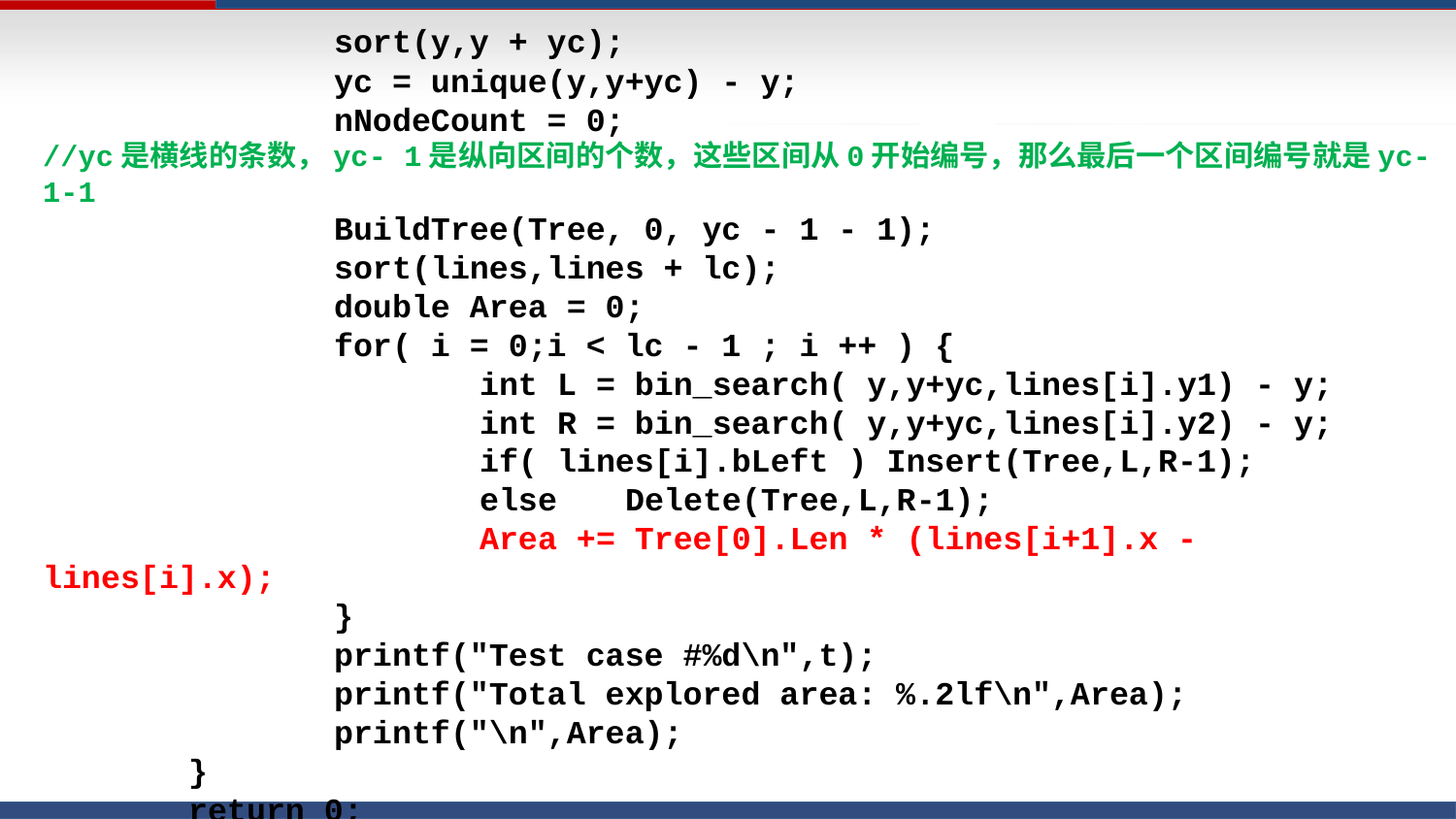

sort(y,y + yc);
		yc = unique(y,y+yc) - y;
		nNodeCount = 0;
//yc是横线的条数，yc- 1是纵向区间的个数，这些区间从0开始编号，那么最后一个区间编号就是yc-1-1
		BuildTree(Tree, 0, yc - 1 - 1);
		sort(lines,lines + lc);
		double Area = 0;
		for( i = 0;i < lc - 1 ; i ++ ) {
			int L = bin_search( y,y+yc,lines[i].y1) - y;
			int R = bin_search( y,y+yc,lines[i].y2) - y;
			if( lines[i].bLeft ) Insert(Tree,L,R-1);
			else	Delete(Tree,L,R-1);
			Area += Tree[0].Len * (lines[i+1].x - lines[i].x);
		}
		printf("Test case #%d\n",t);
		printf("Total explored area: %.2lf\n",Area);
		printf("\n",Area);
	}
	return 0;
}